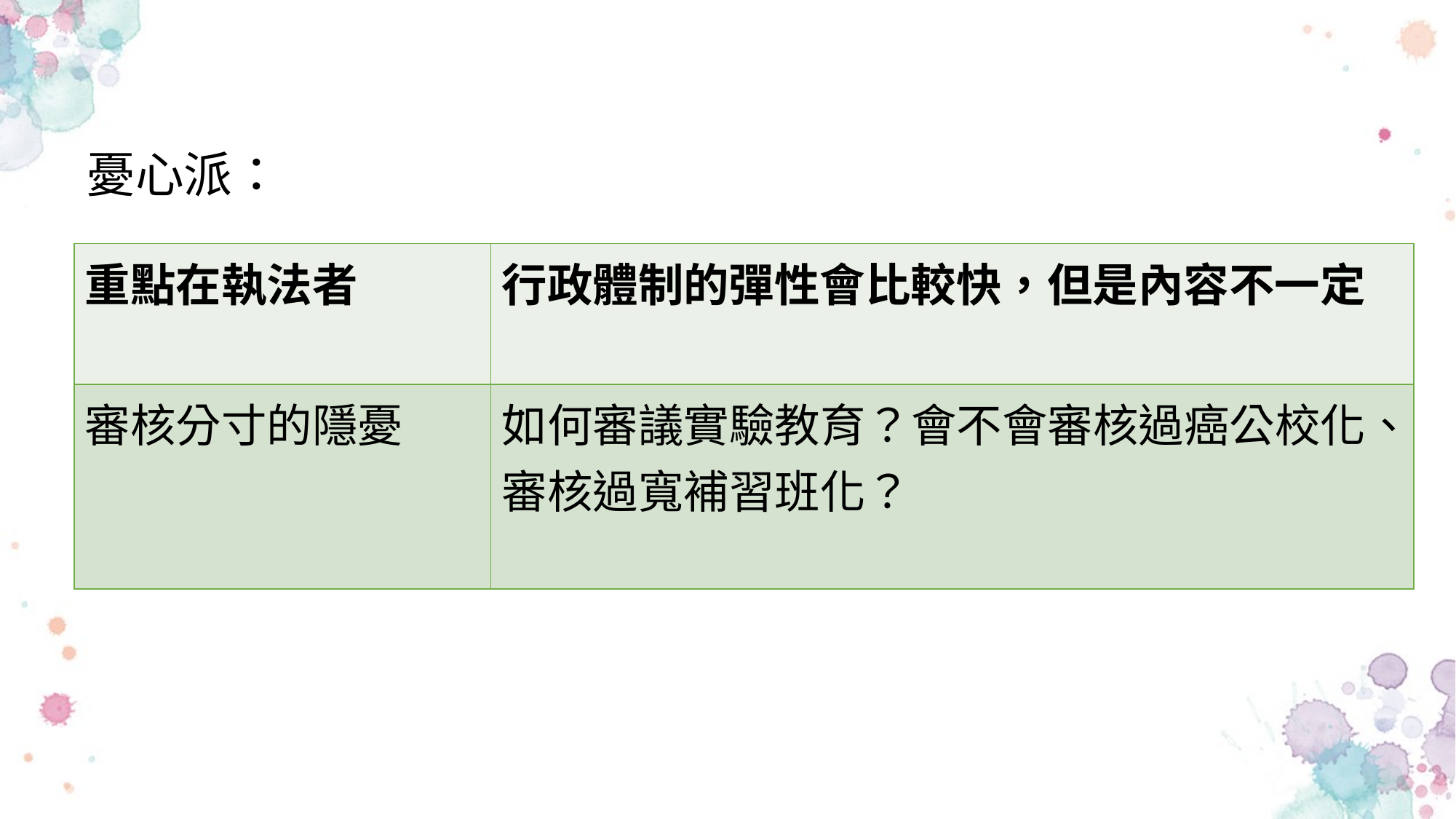

憂心派：
| 重點在執法者 | 行政體制的彈性會比較快，但是內容不一定 |
| --- | --- |
| 審核分寸的隱憂 | 如何審議實驗教育？會不會審核過癌公校化、審核過寬補習班化？ |